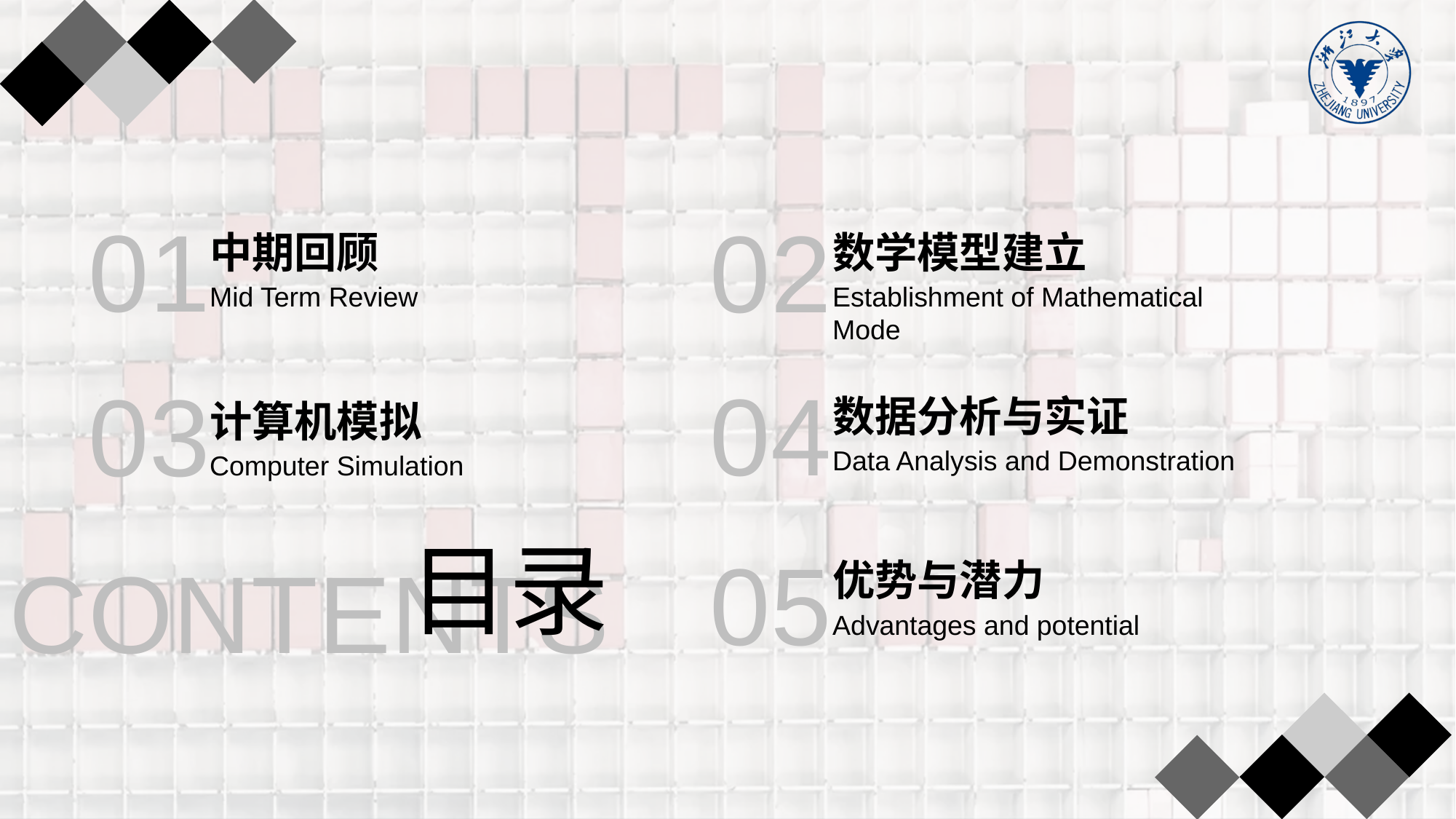

01
02
中期回顾
数学模型建立
Establishment of Mathematical Mode
Mid Term Review
04
03
数据分析与实证
Data Analysis and Demonstration
计算机模拟
Computer Simulation
目录
CONTENTS
05
优势与潜力
Advantages and potential